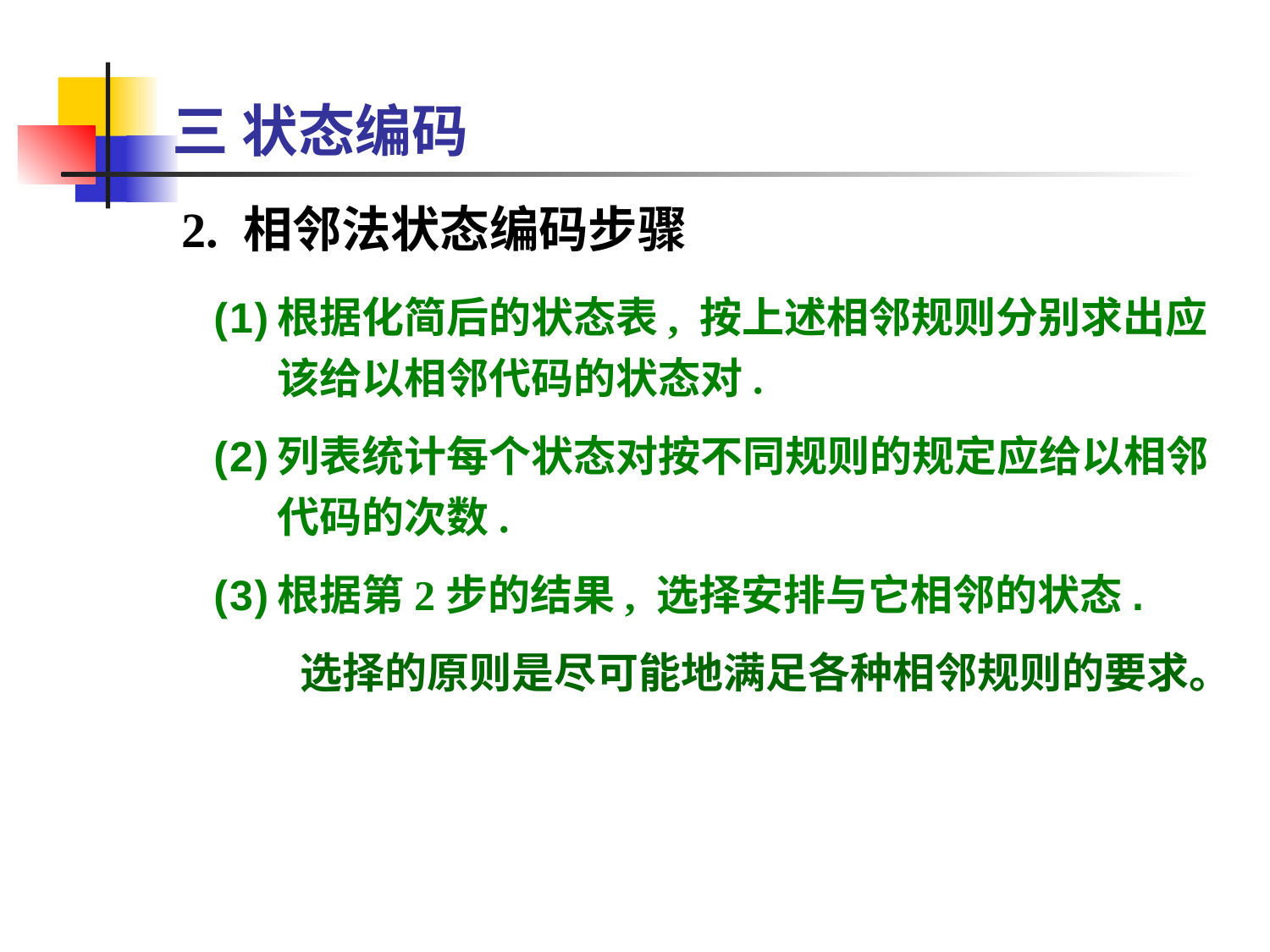

三 状态编码
2. 相邻法状态编码步骤
根据化简后的状态表, 按上述相邻规则分别求出应该给以相邻代码的状态对.
列表统计每个状态对按不同规则的规定应给以相邻代码的次数.
根据第2步的结果, 选择安排与它相邻的状态.
        选择的原则是尽可能地满足各种相邻规则的要求。